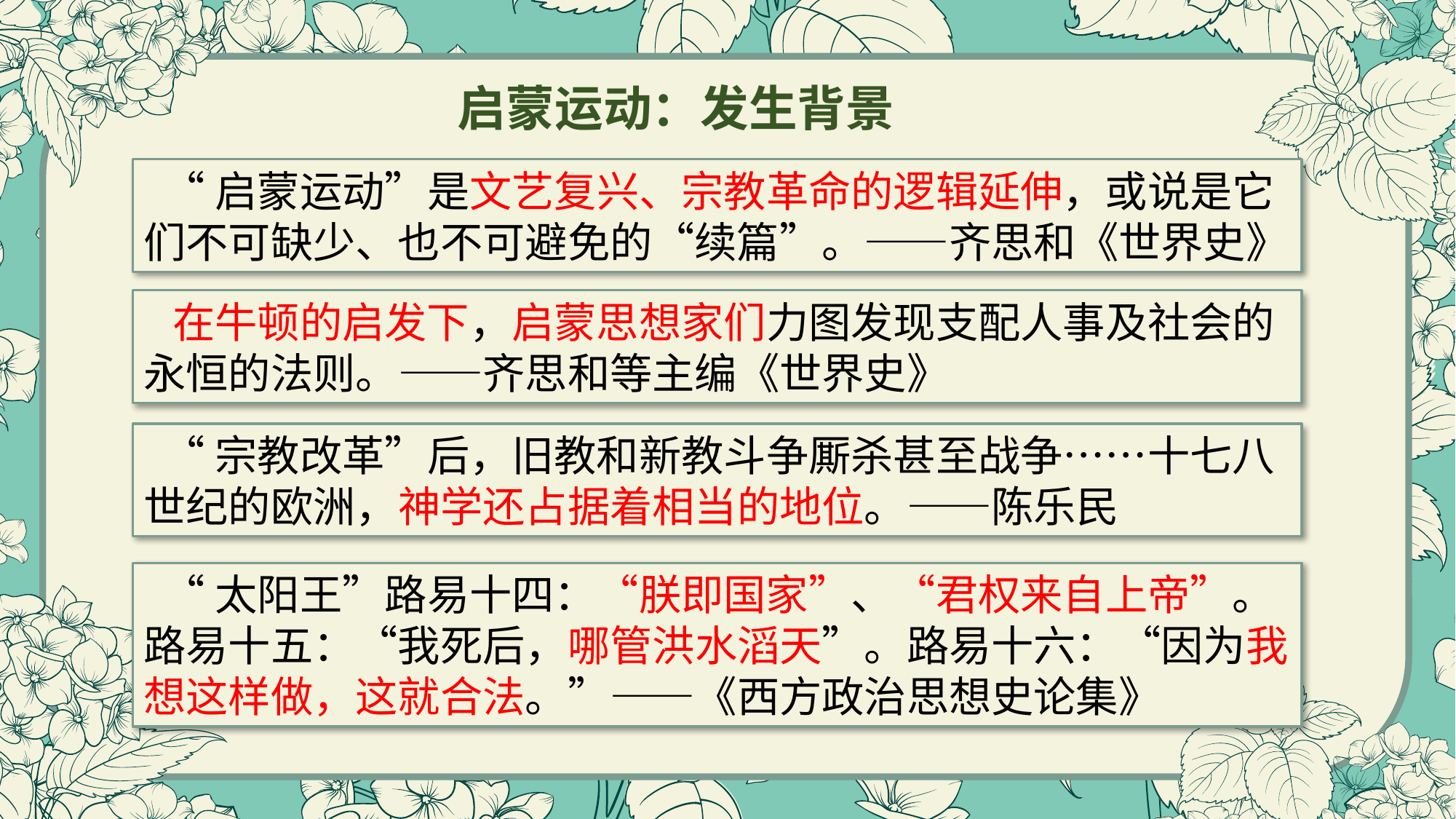

启蒙运动：发生背景
  “启蒙运动”是文艺复兴、宗教革命的逻辑延伸，或说是它们不可缺少、也不可避免的“续篇”。——齐思和《世界史》
  在牛顿的启发下，启蒙思想家们力图发现支配人事及社会的永恒的法则。——齐思和等主编《世界史》
  “宗教改革”后，旧教和新教斗争厮杀甚至战争……十七八世纪的欧洲，神学还占据着相当的地位。——陈乐民
  “太阳王”路易十四：“朕即国家”、“君权来自上帝”。路易十五：“我死后，哪管洪水滔天”。路易十六：“因为我想这样做，这就合法。”——《西方政治思想史论集》